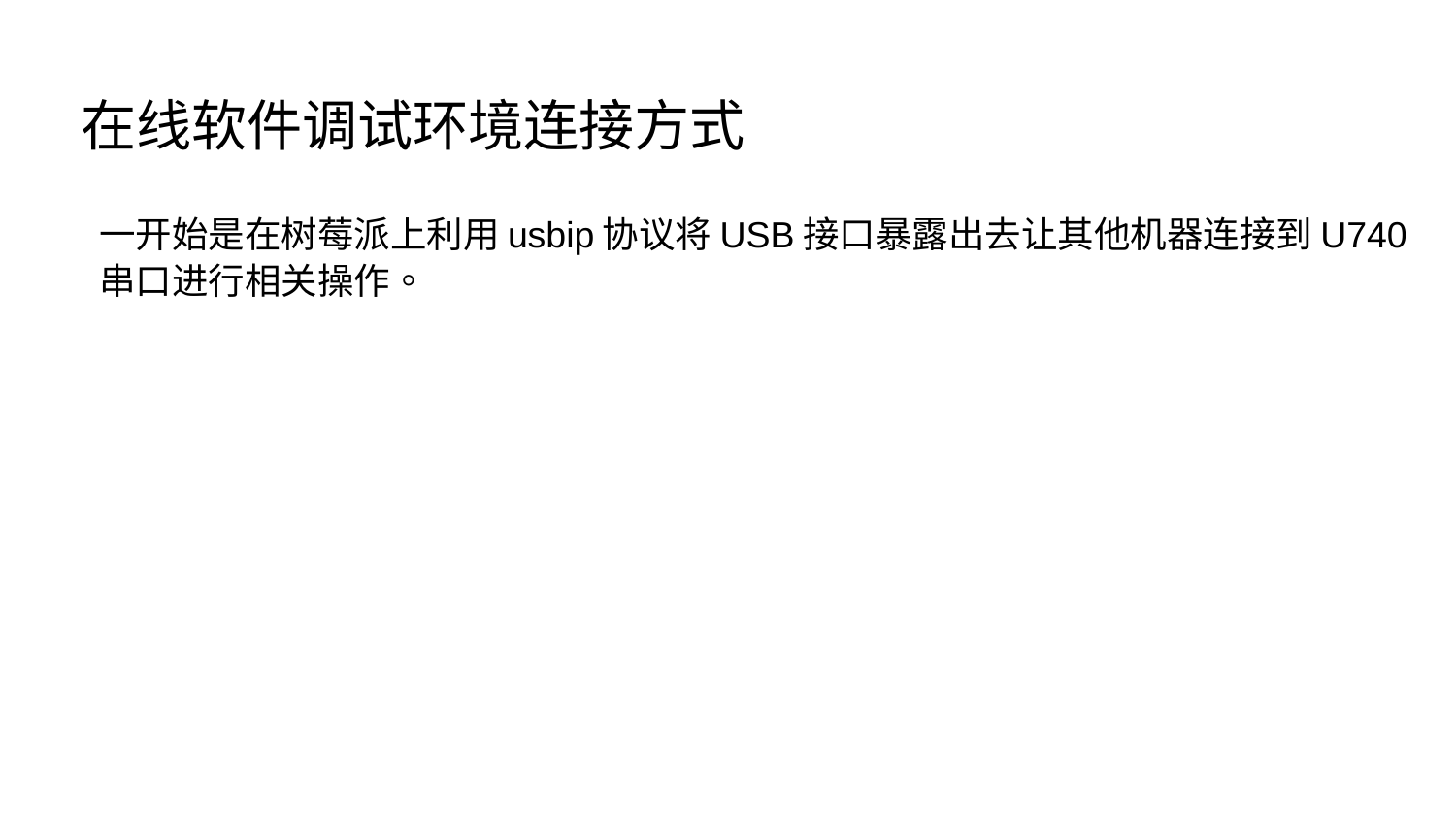

# 在线软件调试环境连接方式
一开始是在树莓派上利用usbip协议将USB接口暴露出去让其他机器连接到U740串口进行相关操作。